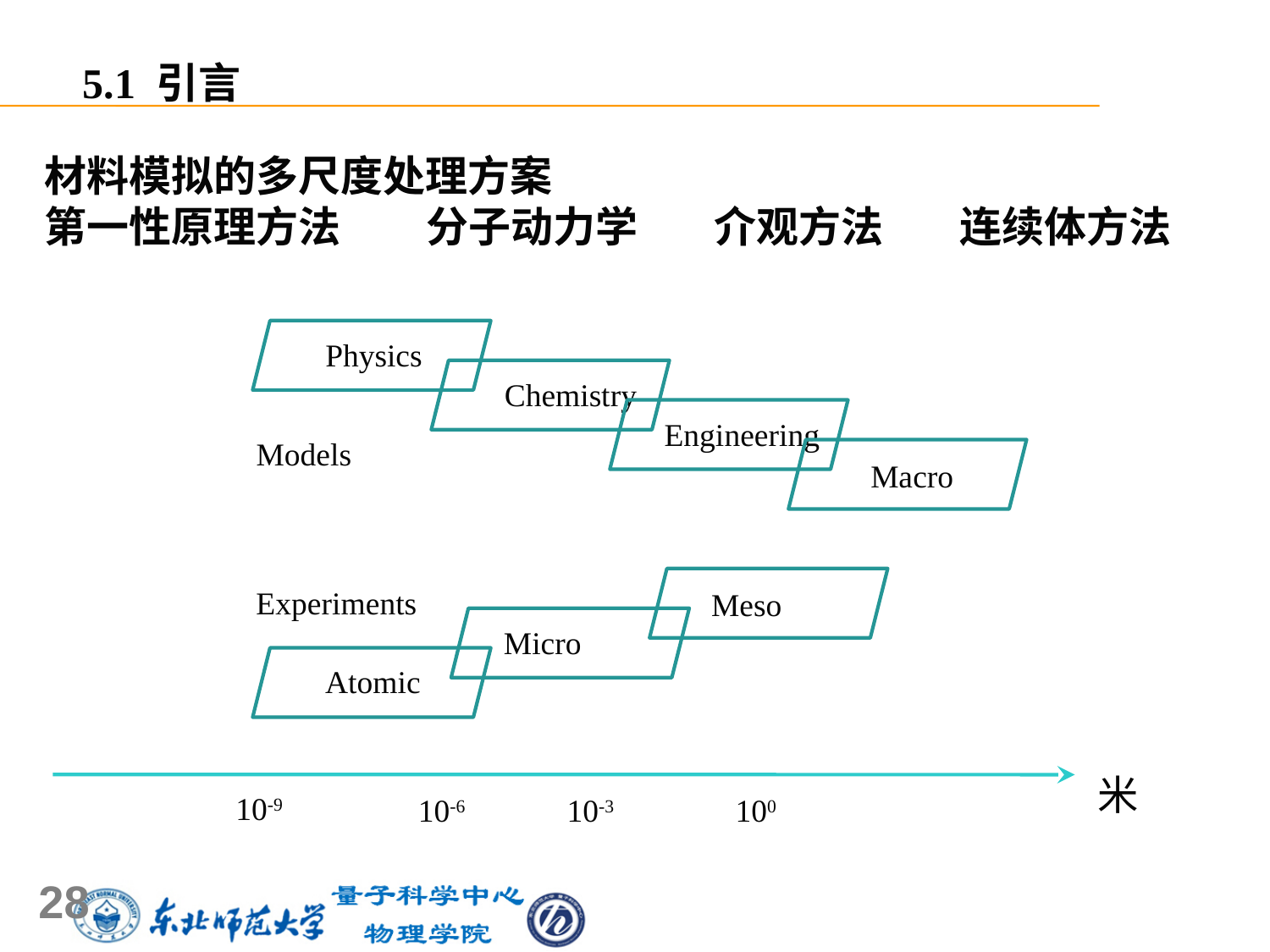

5.1 引言

材料模拟的多尺度处理方案
第一性原理方法         分子动力学        介观方法        连续体方法

Physics

Chemistry

Engineering
Models

Macro

Experiments
Meso

Micro

Atomic
米
10-9
10-6
10-3
100
28